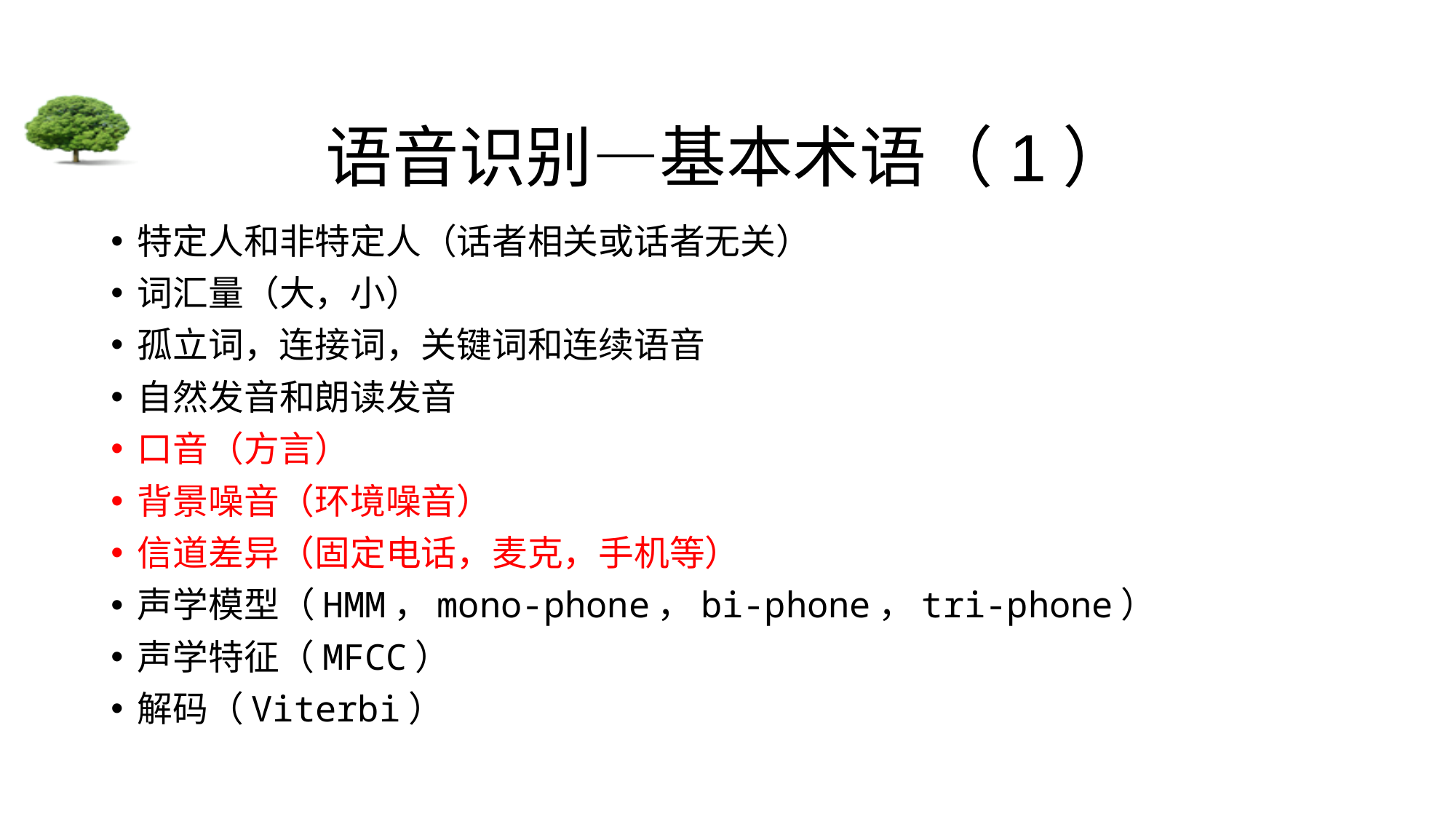

# 语音识别—基本术语（1）
特定人和非特定人（话者相关或话者无关）
词汇量（大，小）
孤立词，连接词，关键词和连续语音
自然发音和朗读发音
口音（方言）
背景噪音（环境噪音）
信道差异（固定电话，麦克，手机等）
声学模型（HMM，mono-phone，bi-phone，tri-phone）
声学特征（MFCC）
解码（Viterbi）